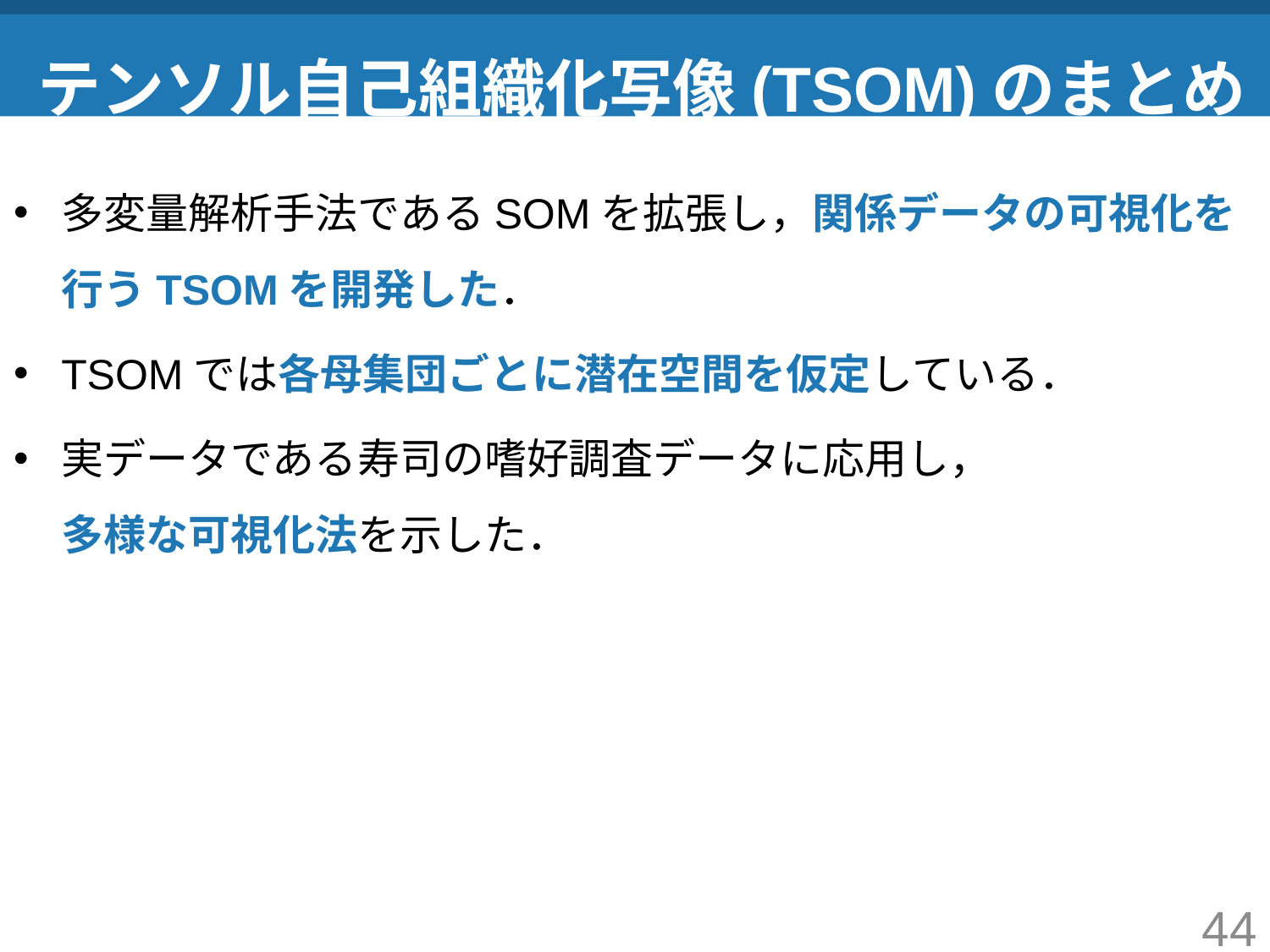

# テンソル自己組織化写像(TSOM)のまとめ
多変量解析手法であるSOMを拡張し，関係データの可視化を行うTSOMを開発した．
TSOMでは各母集団ごとに潜在空間を仮定している．
実データである寿司の嗜好調査データに応用し，
多様な可視化法を示した．
44